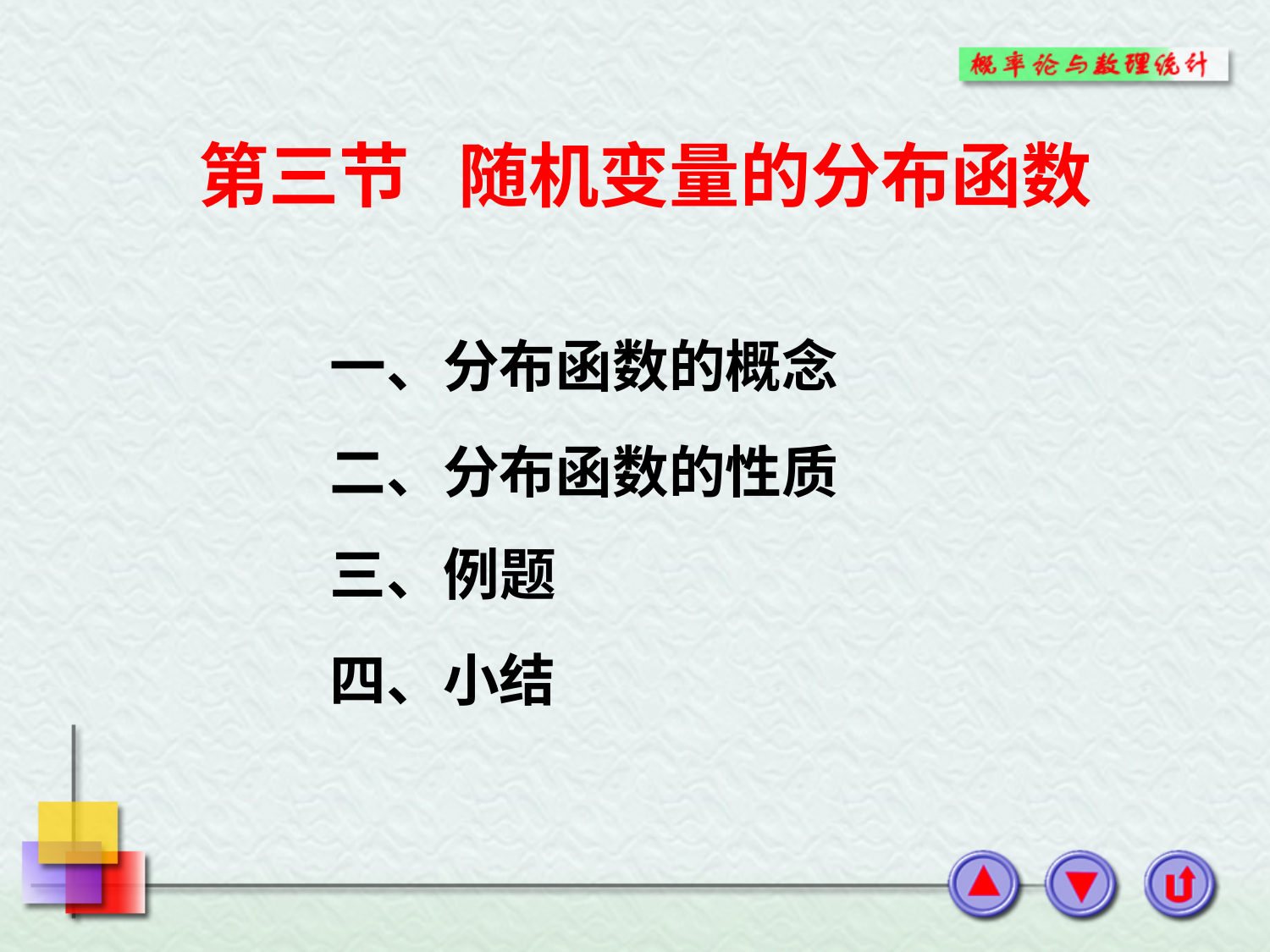

# 第三节   随机变量的分布函数
一、分布函数的概念

二、分布函数的性质

三、例题

四、小结